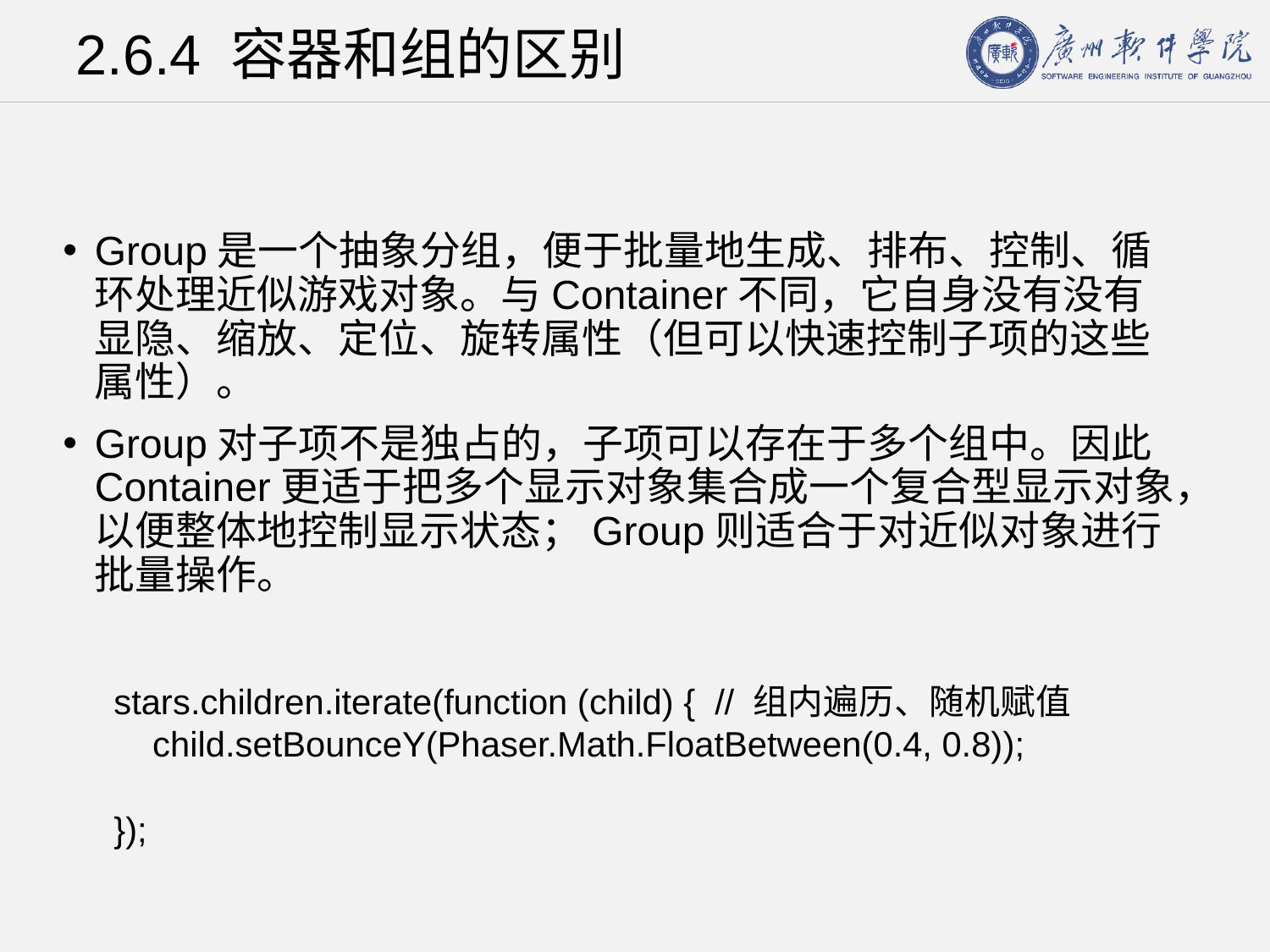

# 2.6.4 容器和组的区别
Group是一个抽象分组，便于批量地生成、排布、控制、循环处理近似游戏对象。与Container不同，它自身没有没有显隐、缩放、定位、旋转属性（但可以快速控制子项的这些属性）。
Group对子项不是独占的，子项可以存在于多个组中。因此Container更适于把多个显示对象集合成一个复合型显示对象，以便整体地控制显示状态；Group则适合于对近似对象进行批量操作。
stars.children.iterate(function (child) {  // 组内遍历、随机赋值
    child.setBounceY(Phaser.Math.FloatBetween(0.4, 0.8));

});